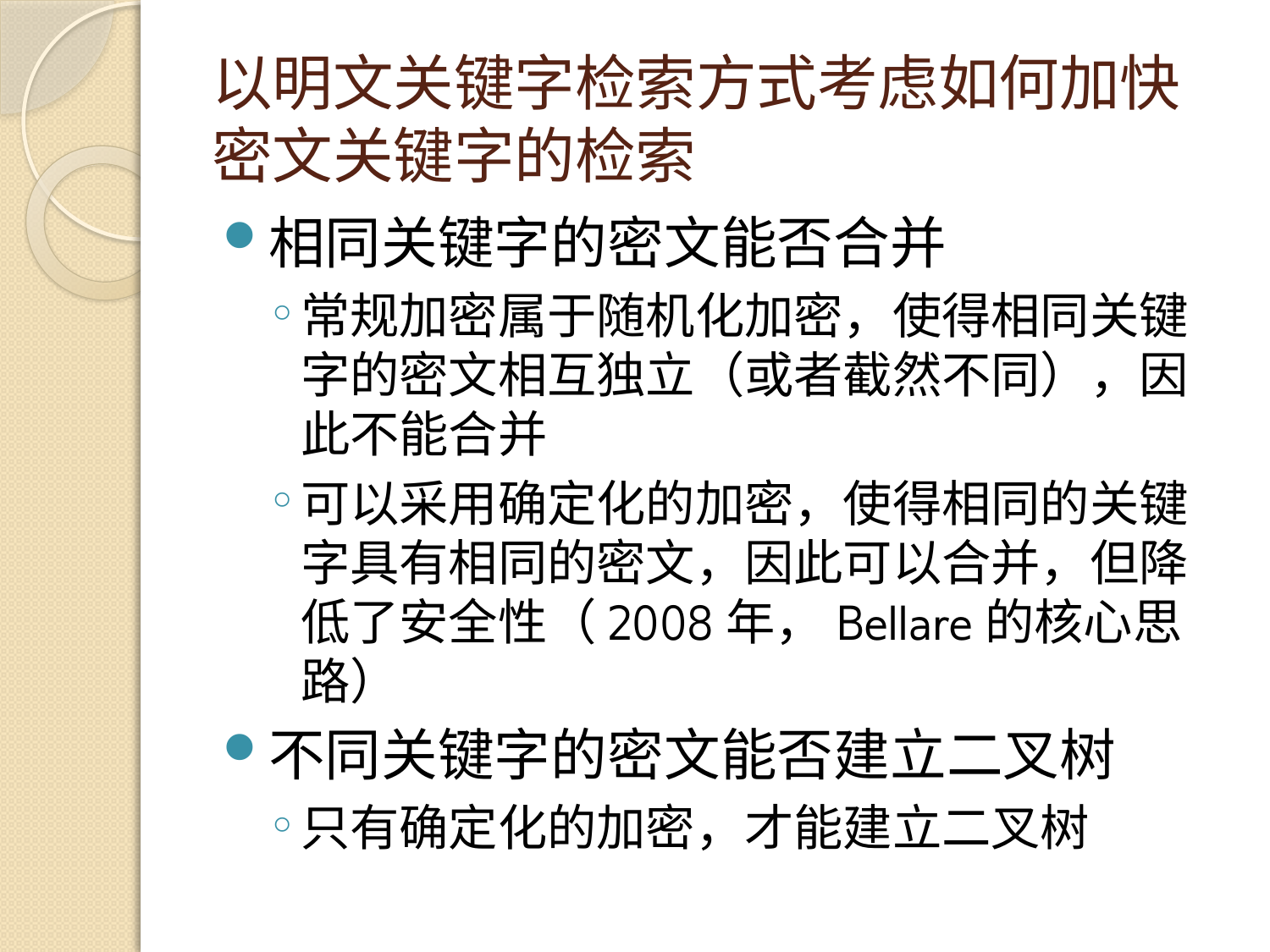

# 以明文关键字检索方式考虑如何加快密文关键字的检索
相同关键字的密文能否合并
常规加密属于随机化加密，使得相同关键字的密文相互独立（或者截然不同），因此不能合并
可以采用确定化的加密，使得相同的关键字具有相同的密文，因此可以合并，但降低了安全性（2008年，Bellare的核心思路）
不同关键字的密文能否建立二叉树
只有确定化的加密，才能建立二叉树